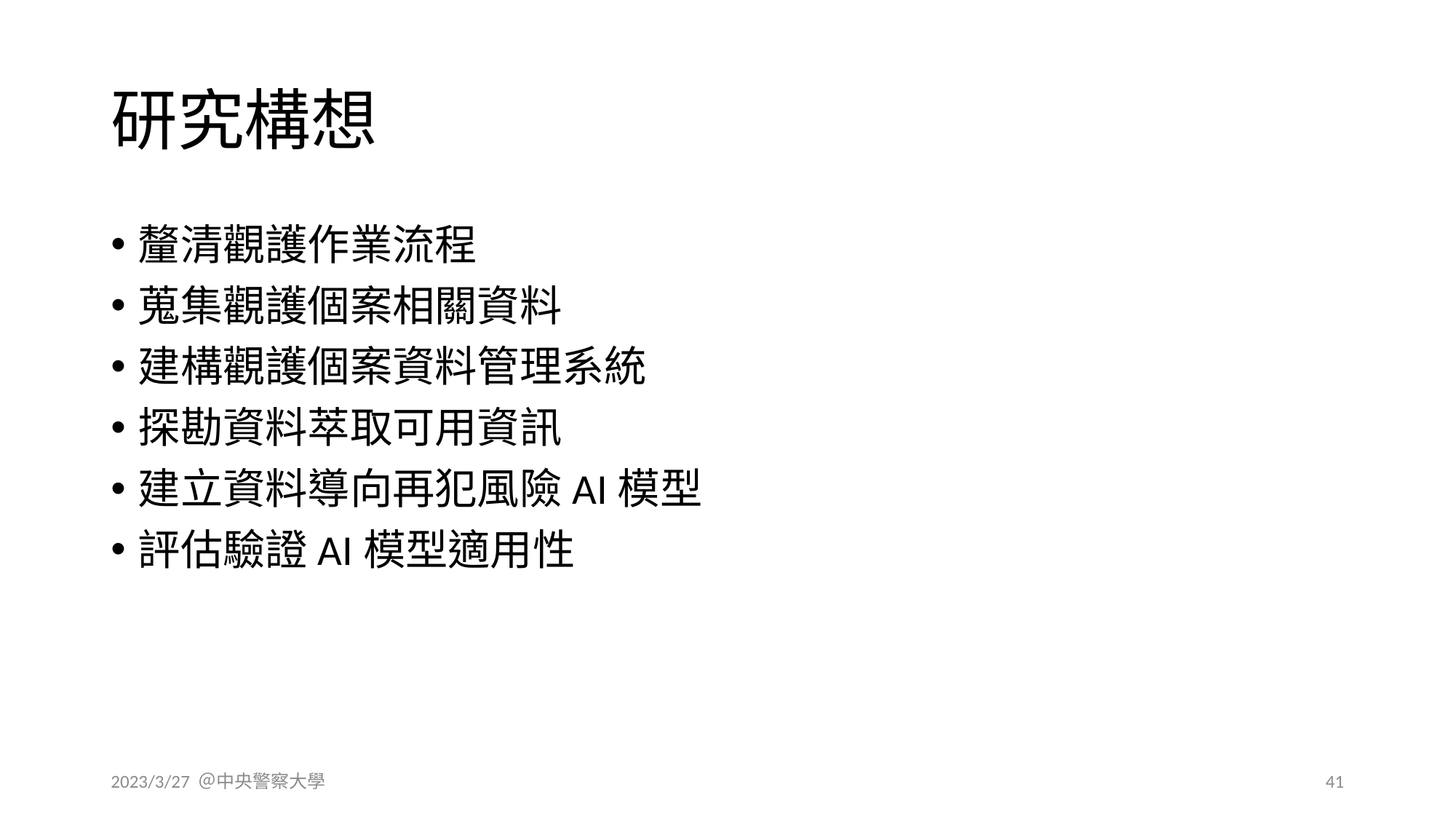

# 研究構想
釐清觀護作業流程
蒐集觀護個案相關資料
建構觀護個案資料管理系統
探勘資料萃取可用資訊
建立資料導向再犯風險AI模型
評估驗證AI模型適用性
2023/3/27 ＠中央警察大學
41